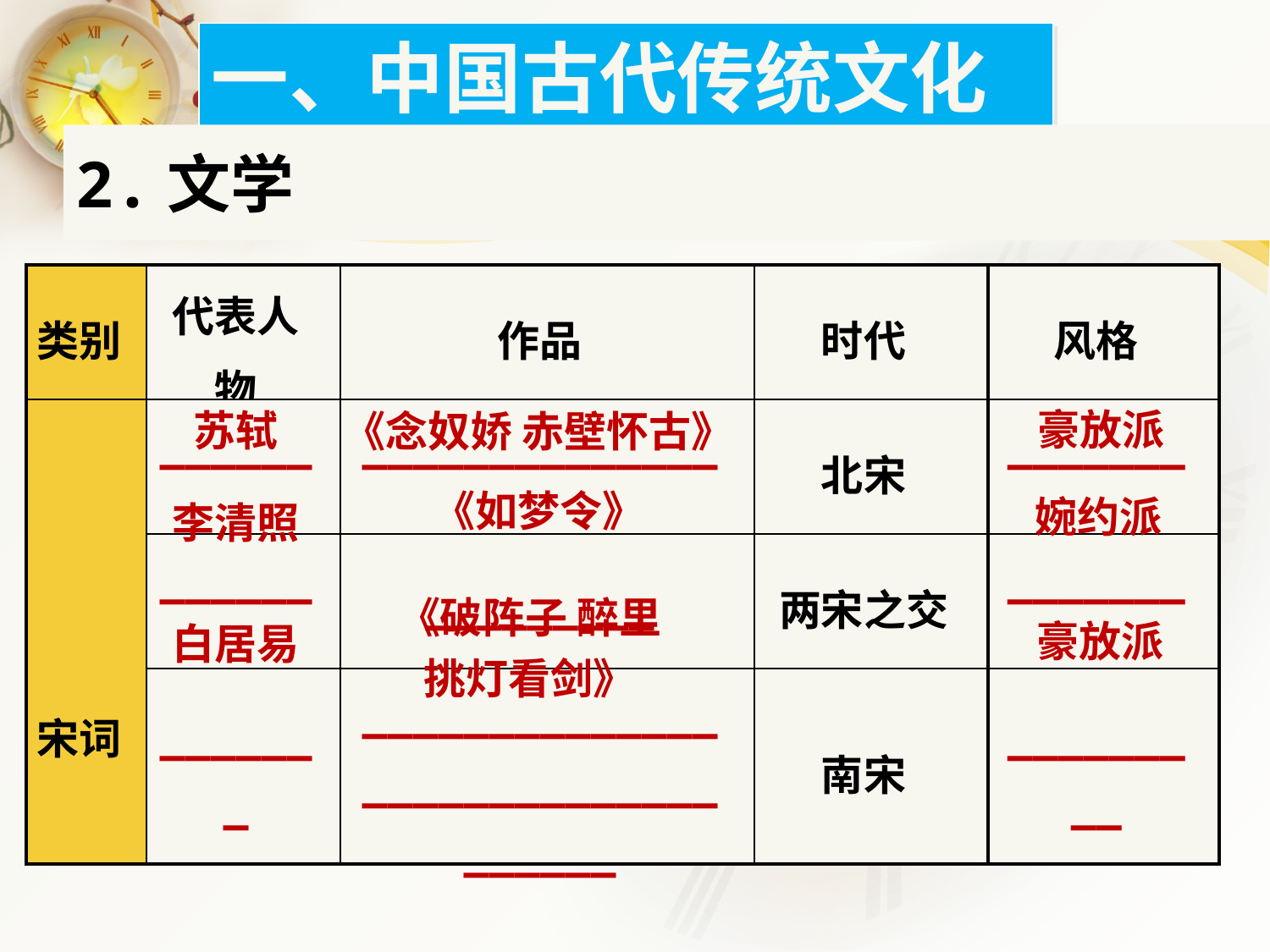

一、中国古代传统文化
2.文学
| 类别 | 代表人物 | 作品 | 时代 | 风格 |
| --- | --- | --- | --- | --- |
| 宋词 | \_\_\_\_\_\_\_ | \_\_\_\_\_\_\_\_\_\_\_\_\_\_\_\_\_ | 北宋 | \_\_\_\_\_\_\_\_\_ |
|  | \_\_\_\_\_\_\_ | \_\_\_\_\_\_\_\_\_ | 两宋之交 | \_\_\_\_\_\_\_\_\_ |
|  | \_\_\_\_\_\_\_ | \_\_\_\_\_\_\_\_\_\_\_\_\_\_\_\_\_\_\_\_\_\_\_\_\_\_\_\_\_\_\_\_\_\_ | 南宋 | \_\_\_\_\_\_\_\_\_ |
苏轼
豪放派
《念奴娇 赤壁怀古》
《如梦令》
李清照
婉约派
《破阵子 醉里
挑灯看剑》
豪放派
白居易